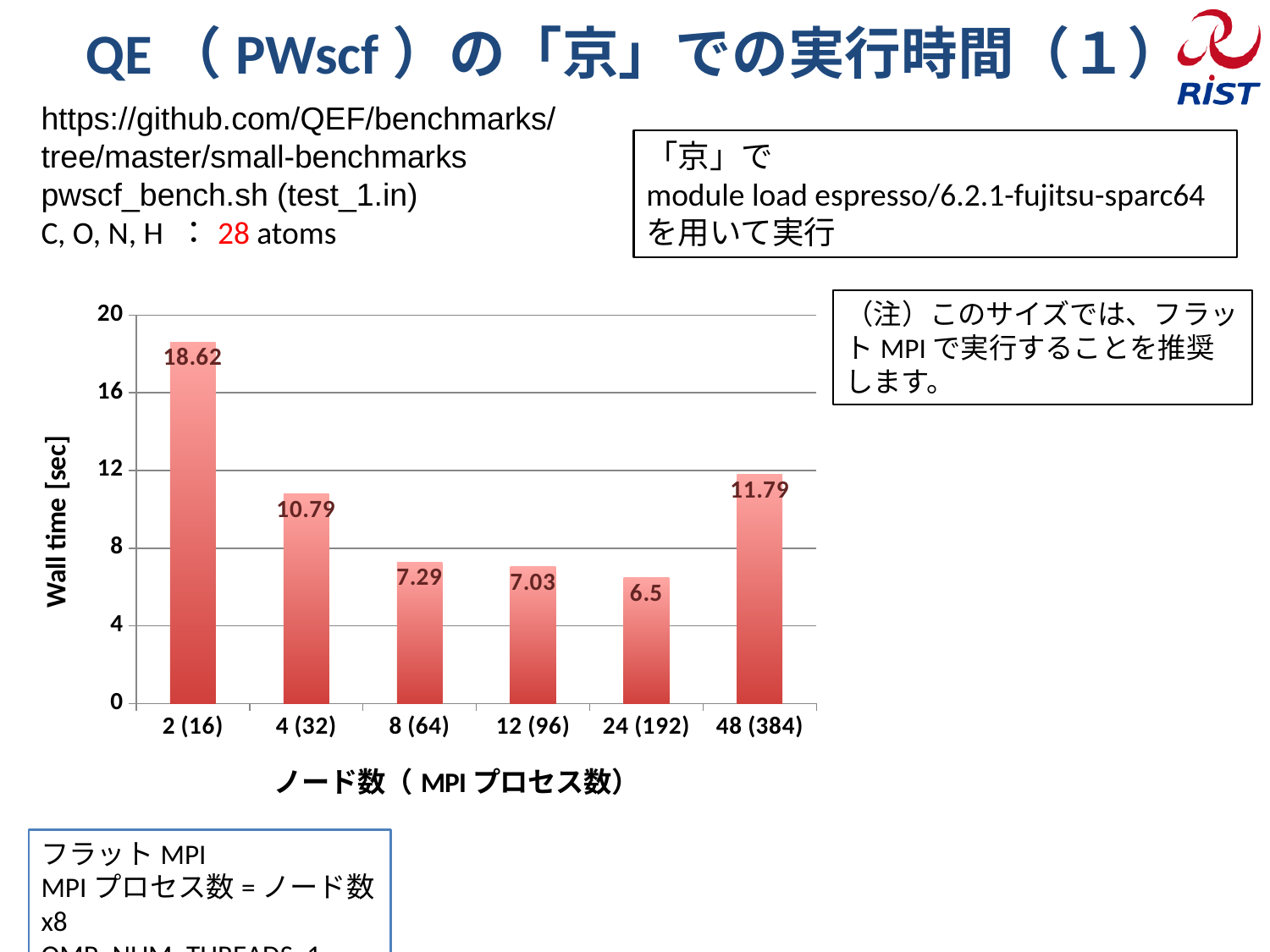

# QE（PWscf）の「京」での実行時間（１）
https://github.com/QEF/benchmarks/tree/master/small-benchmarks
pwscf_bench.sh (test_1.in)
C, O, N, H ：28 atoms
「京」で
module load espresso/6.2.1-fujitsu-sparc64
を用いて実行
（注）このサイズでは、フラットMPIで実行することを推奨します。

### Chart

| Category |  |
|---|---|
| 2 (16) | 18.62 |
| 4 (32) | 10.79 |
| 8 (64) | 7.29 |
| 12 (96) | 7.03 |
| 24 (192) | 6.5 |
| 48 (384) | 11.79 |
フラットMPI
MPIプロセス数=ノード数x8
OMP_NUM_THREADS=1